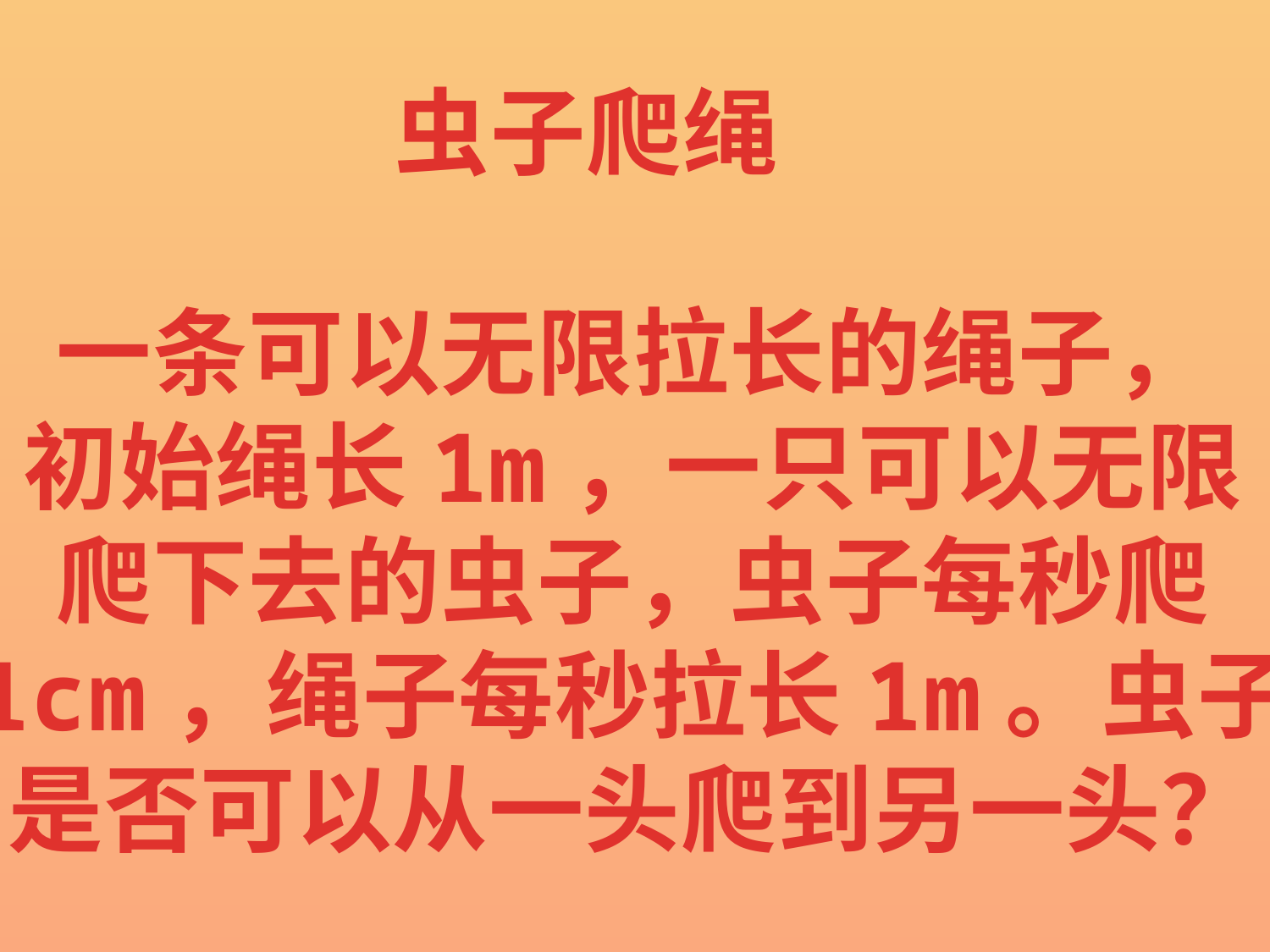

虫子爬绳
一条可以无限拉长的绳子，
初始绳长1m，一只可以无限
爬下去的虫子，虫子每秒爬
1cm，绳子每秒拉长1m。虫子
是否可以从一头爬到另一头？